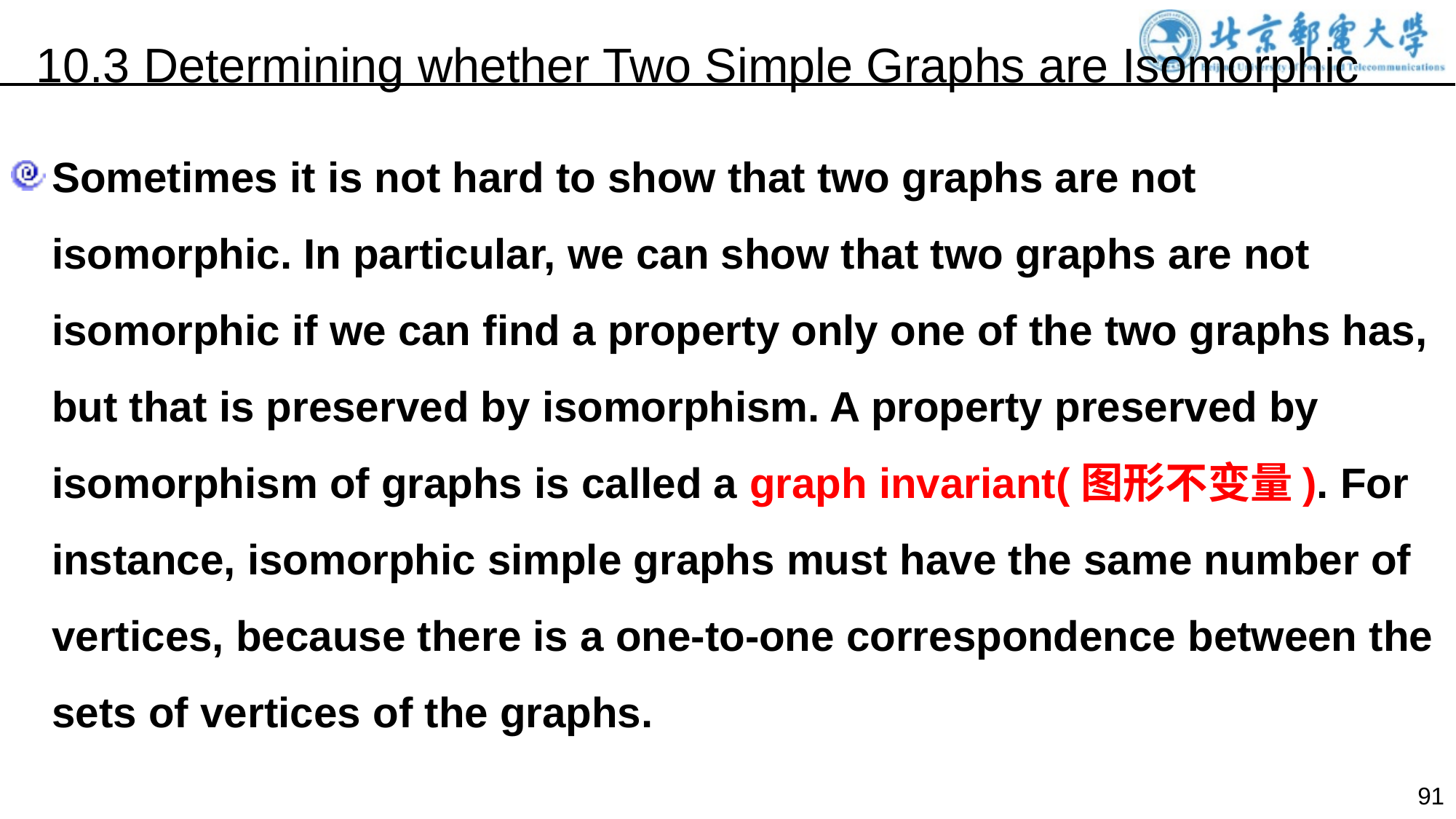

10.3 Determining whether Two Simple Graphs are Isomorphic
Sometimes it is not hard to show that two graphs are not isomorphic. In particular, we can show that two graphs are not isomorphic if we can find a property only one of the two graphs has, but that is preserved by isomorphism. A property preserved by isomorphism of graphs is called a graph invariant(图形不变量). For instance, isomorphic simple graphs must have the same number of vertices, because there is a one-to-one correspondence between the sets of vertices of the graphs.